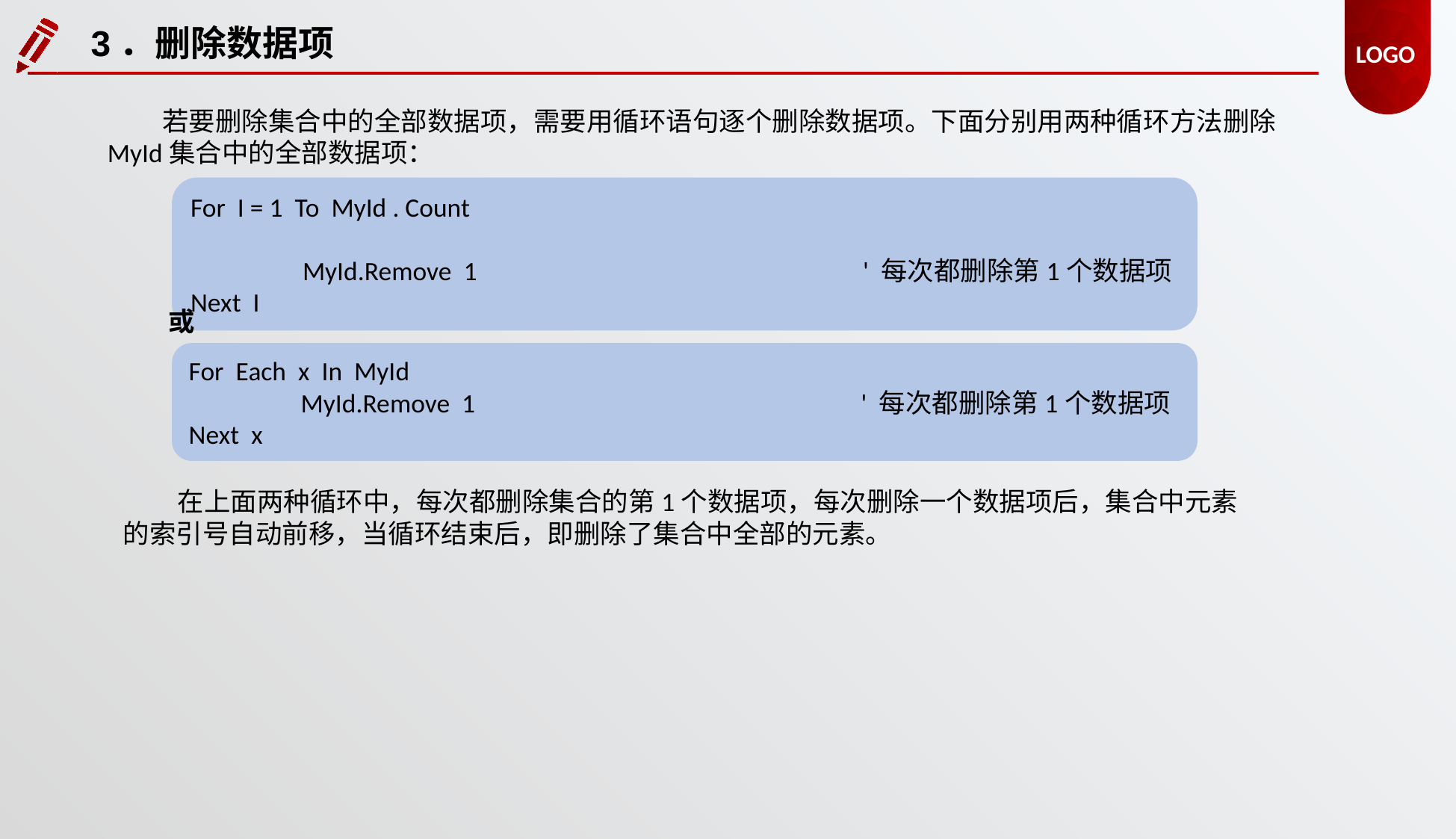

3．删除数据项
若要删除集合中的全部数据项，需要用循环语句逐个删除数据项。下面分别用两种循环方法删除MyId集合中的全部数据项：
For  I = 1  To  MyId . Count
	MyId.Remove  1 				' 每次都删除第1个数据项
Next  I
或
For  Each  x  In  MyId
	MyId.Remove  1 				' 每次都删除第1个数据项
Next  x
在上面两种循环中，每次都删除集合的第1个数据项，每次删除一个数据项后，集合中元素的索引号自动前移，当循环结束后，即删除了集合中全部的元素。